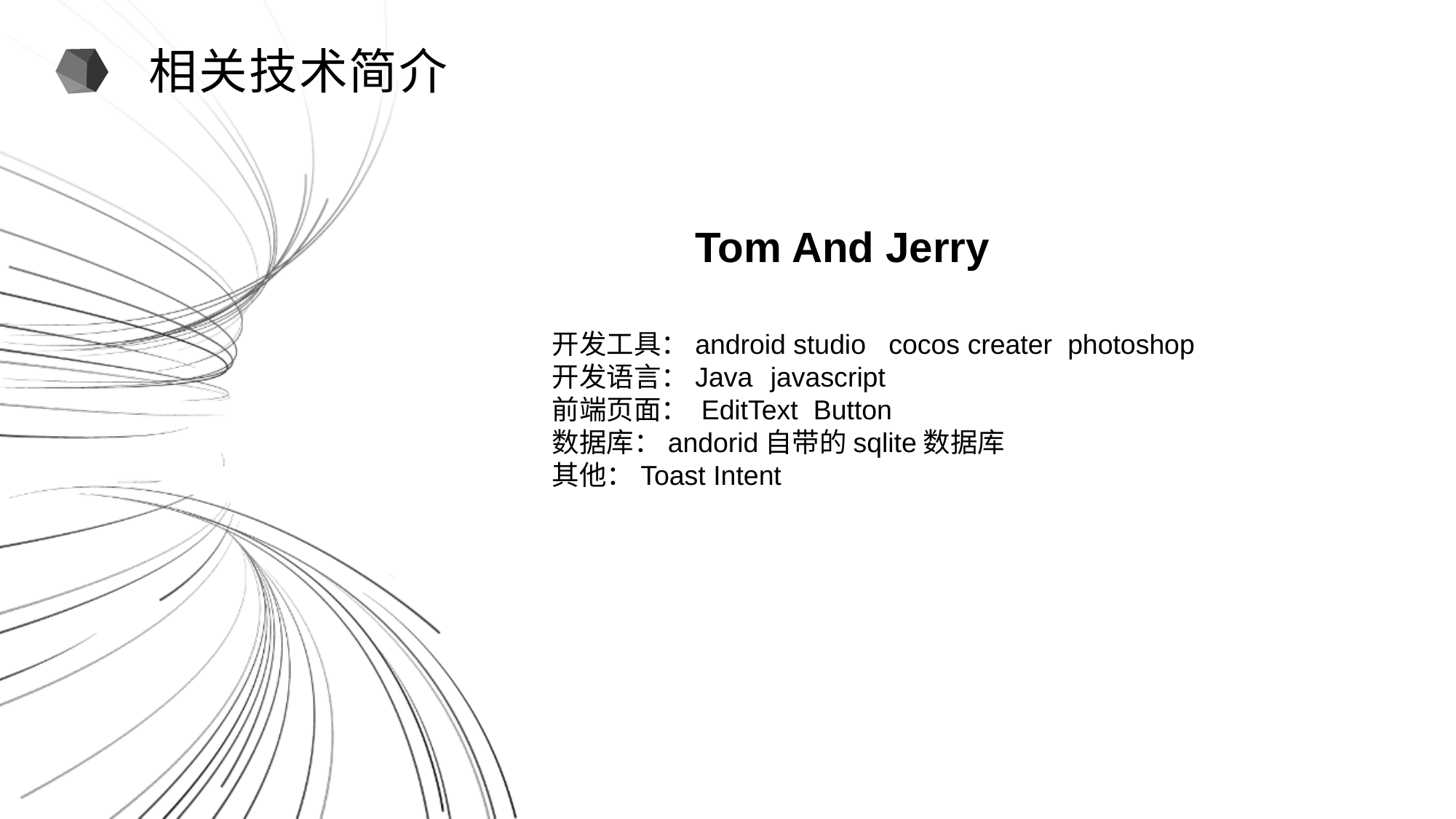

相关技术简介

Tom And Jerry
开发工具：android studio   cocos creater  photoshop
开发语言：Java	javascript
前端页面： EditText  Button
数据库：andorid自带的sqlite数据库
其他：Toast Intent